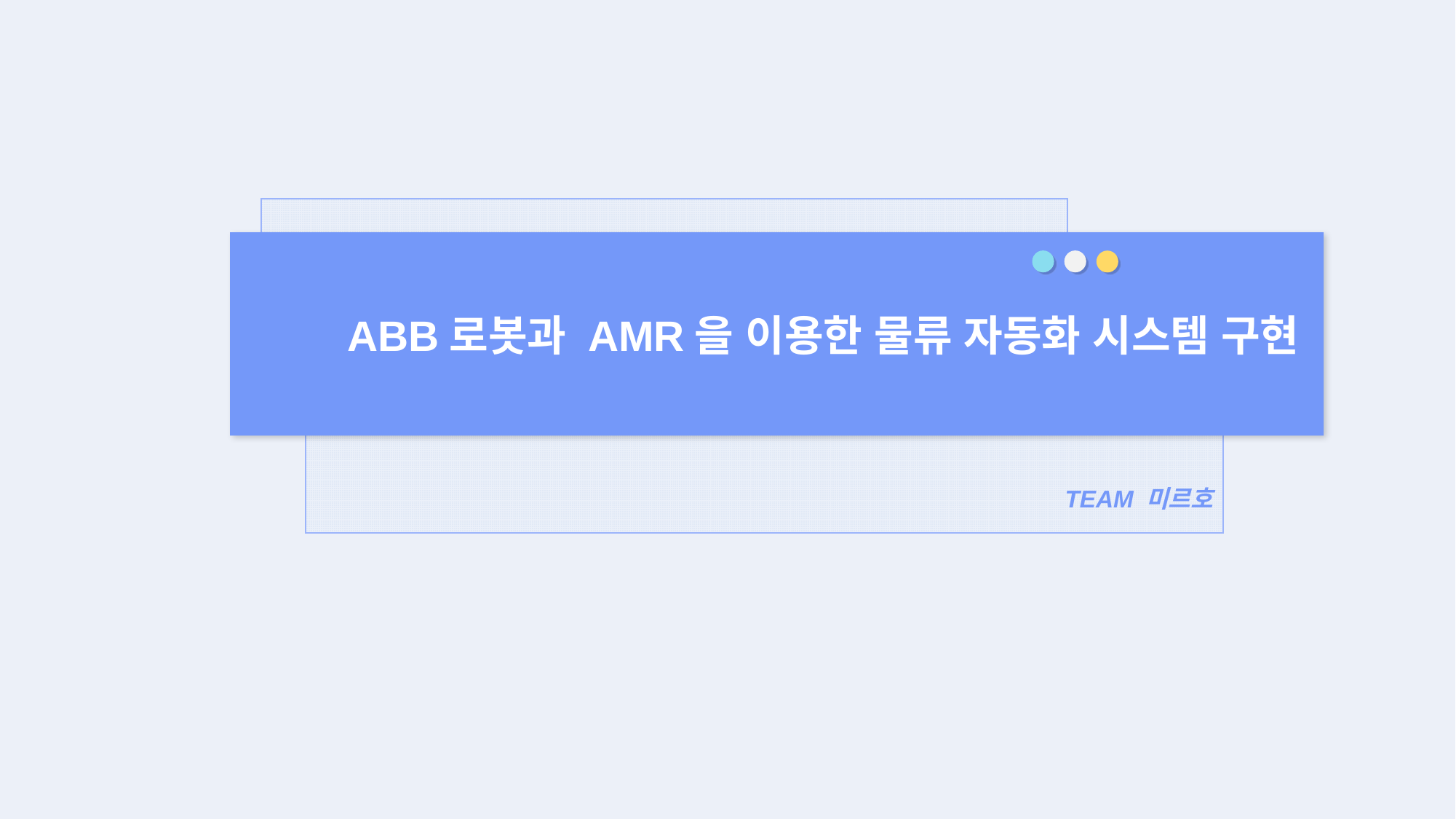

ABB로봇과 AMR을 이용한 물류 자동화 시스템 구현

TEAM 미르호